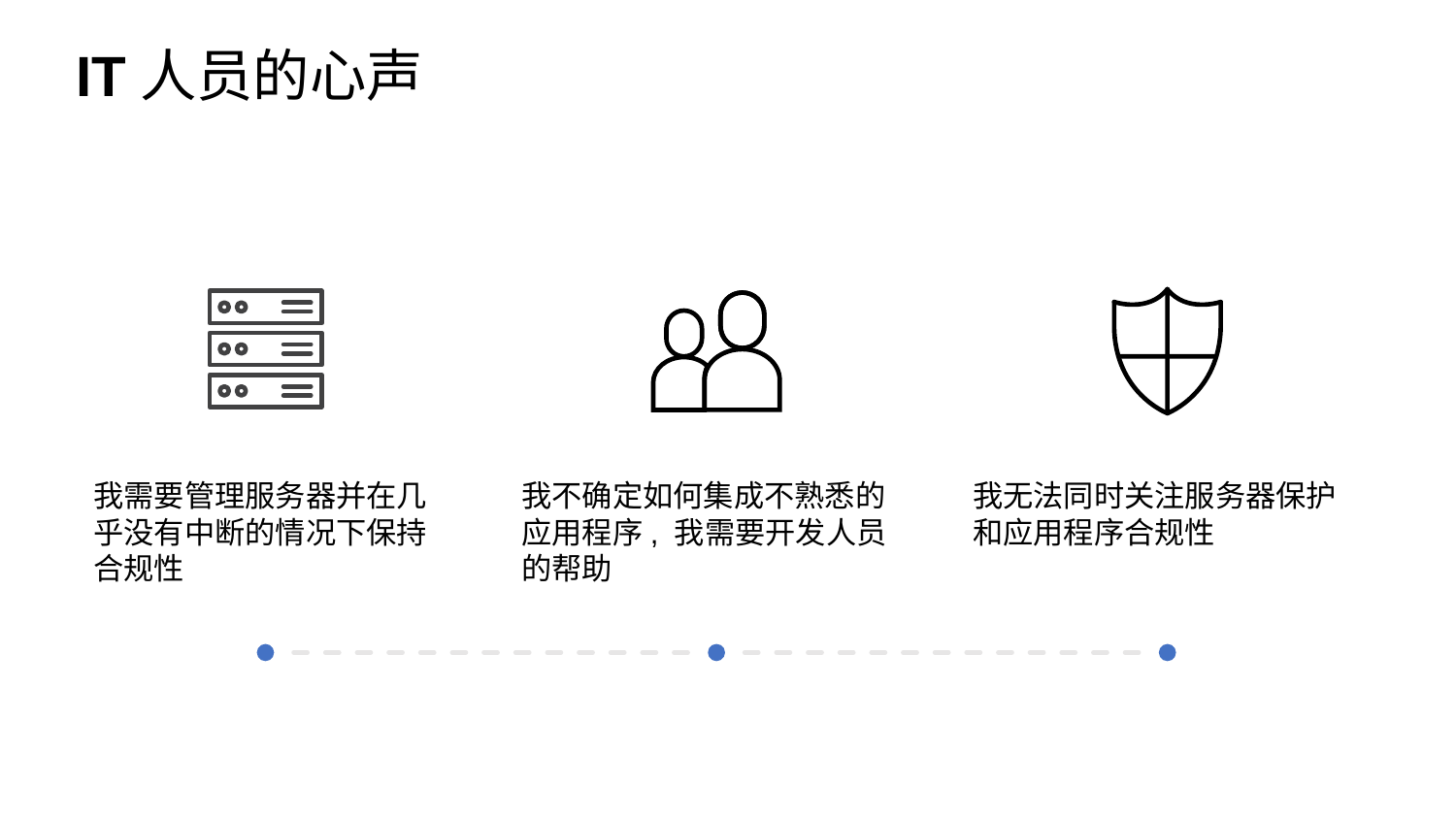

IT人员的心声

我需要管理服务器并在几乎没有中断的情况下保持合规性
我不确定如何集成不熟悉的应用程序, 我需要开发人员的帮助
我无法同时关注服务器保护和应用程序合规性